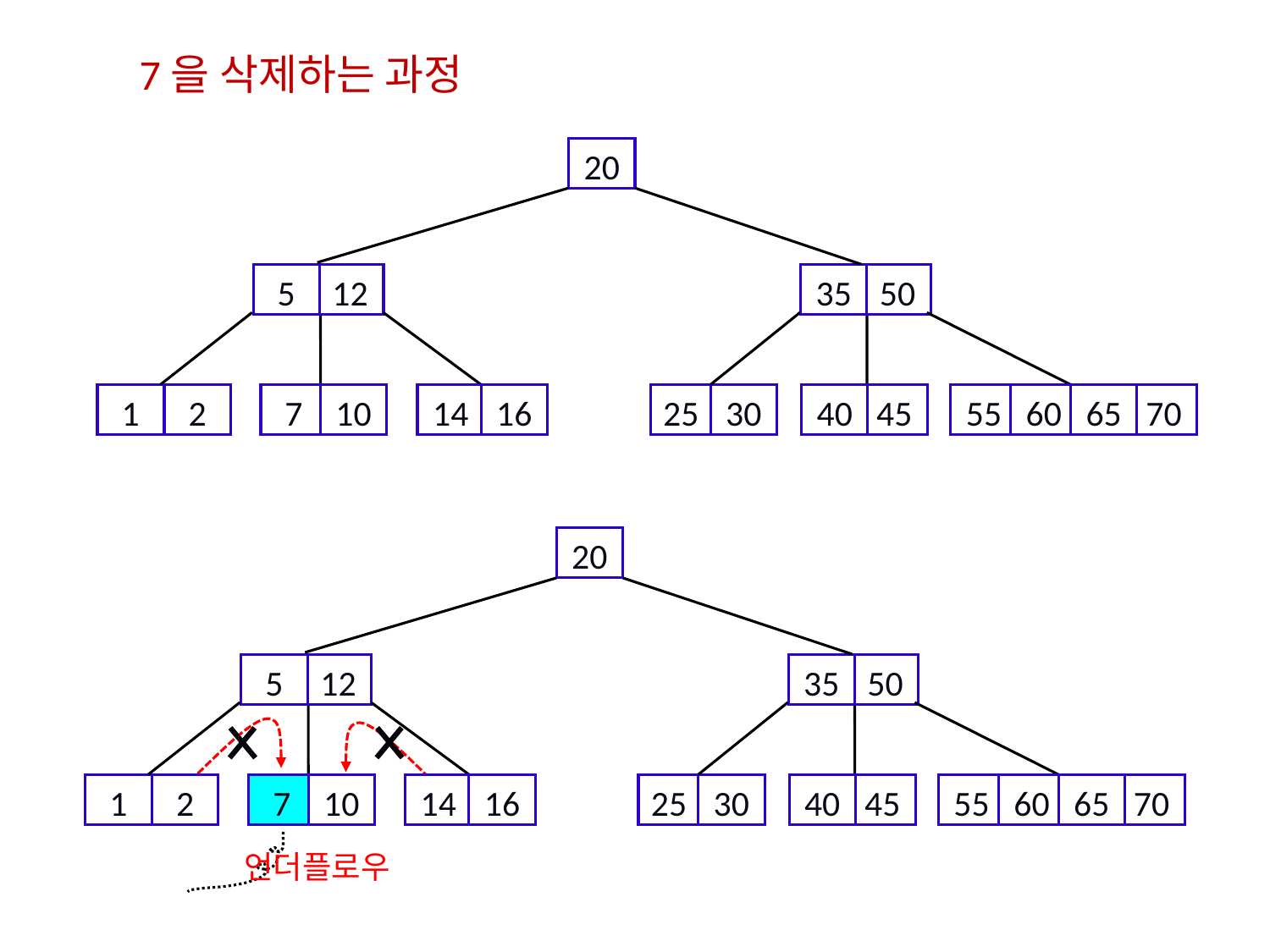

7을 삭제하는 과정
20

5
12
35
50

1
2
7
10
14
16
25
30
40
45
55
60
65
70
20

5
12
35
50

1
2
7
10
14
16
25
30
40
45
55
60
65
70

언더플로우